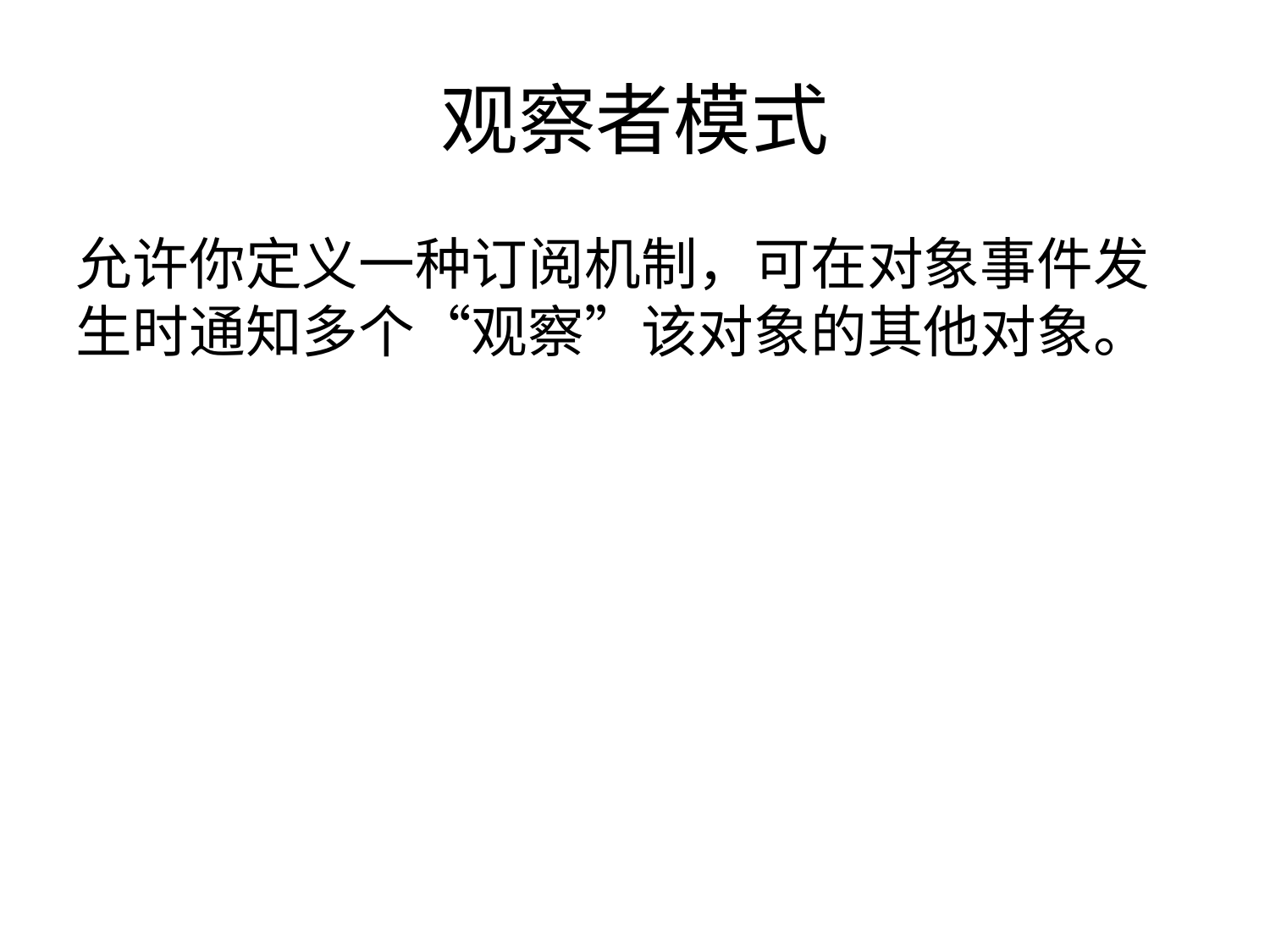

# 观察者模式
允许你定义一种订阅机制，可在对象事件发生时通知多个“观察”该对象的其他对象。